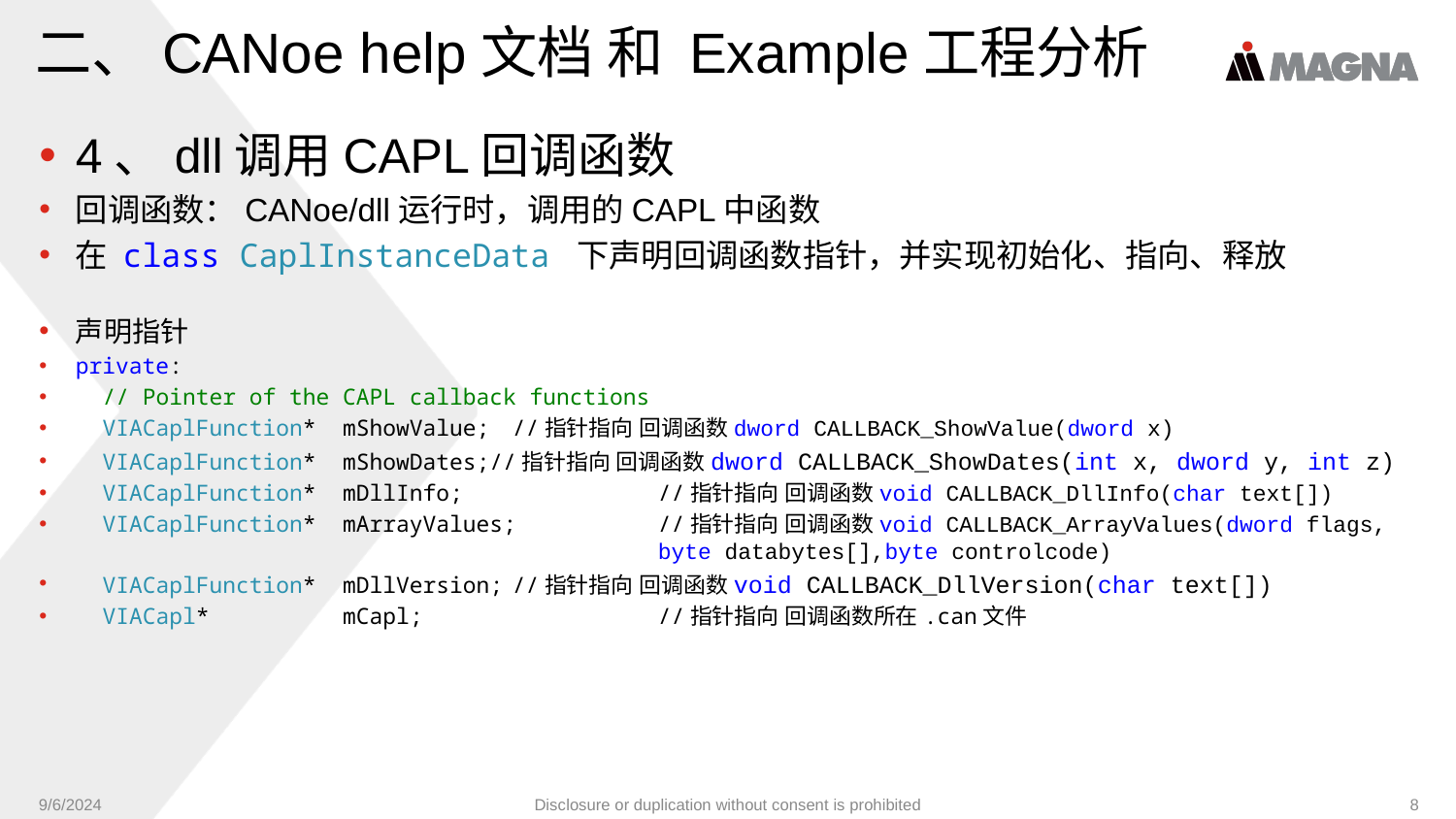

# 二、CANoe help文档 和 Example工程分析
4、dll调用CAPL回调函数
回调函数：CANoe/dll运行时，调用的CAPL中函数
在 class CaplInstanceData 下声明回调函数指针，并实现初始化、指向、释放

声明指针
private:
  // Pointer of the CAPL callback functions
  VIACaplFunction*  mShowValue;	//指针指向 回调函数dword CALLBACK_ShowValue(dword x)
  VIACaplFunction*  mShowDates;//指针指向 回调函数dword CALLBACK_ShowDates(int x, dword y, int z)
  VIACaplFunction*  mDllInfo;		//指针指向 回调函数void CALLBACK_DllInfo(char text[])
  VIACaplFunction*  mArrayValues;	//指针指向 回调函数void CALLBACK_ArrayValues(dword flags, 				byte databytes[],byte controlcode)
  VIACaplFunction*  mDllVersion;	//指针指向 回调函数void CALLBACK_DllVersion(char text[])
  VIACapl*          mCapl;		//指针指向 回调函数所在.can文件

9/6/2024
Disclosure or duplication without consent is prohibited
8